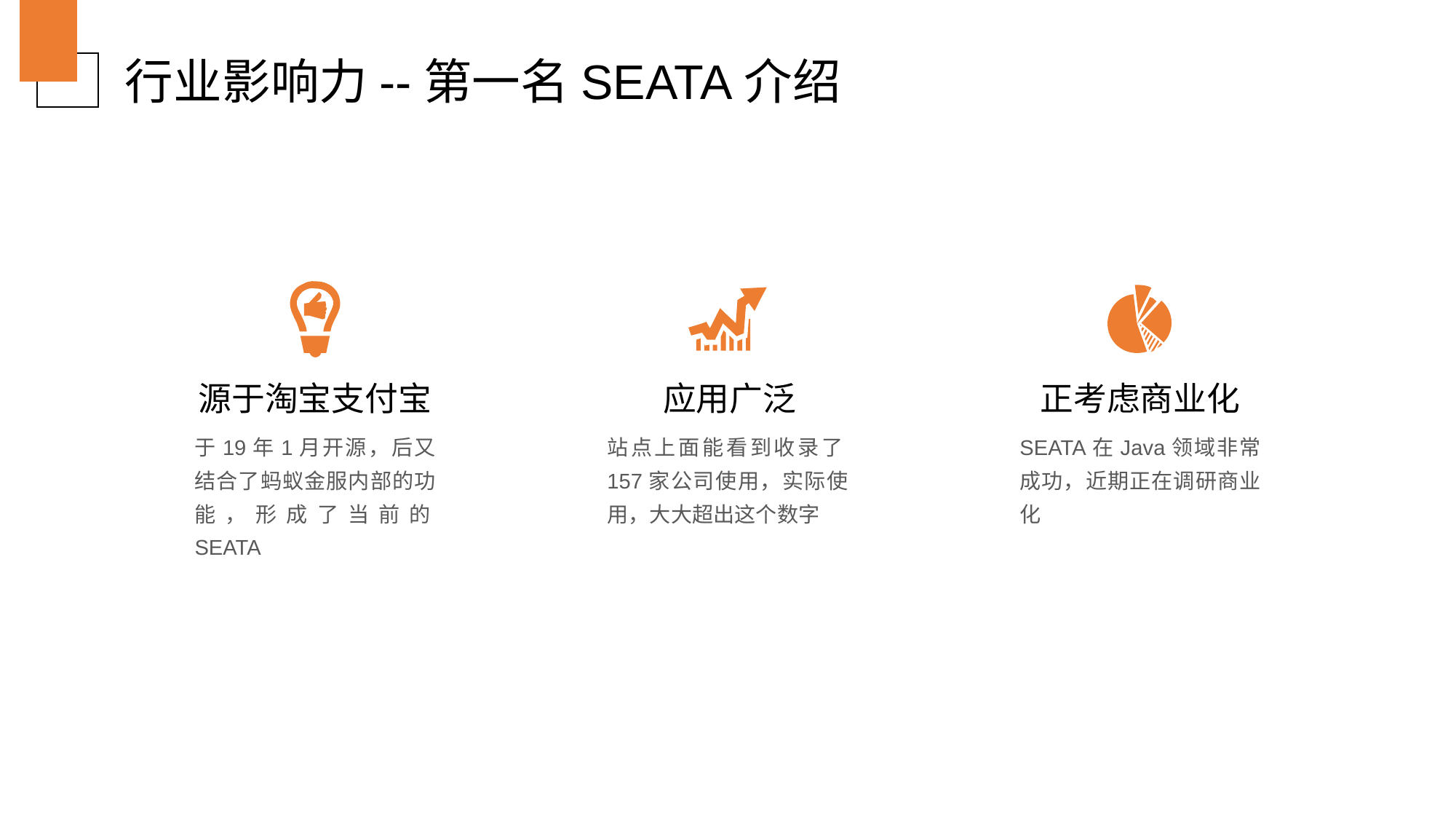

行业影响力--第一名SEATA介绍

源于淘宝支付宝
于19年1月开源，后又结合了蚂蚁金服内部的功能，形成了当前的SEATA
应用广泛
站点上面能看到收录了157家公司使用，实际使用，大大超出这个数字
正考虑商业化
SEATA在Java领域非常成功，近期正在调研商业化